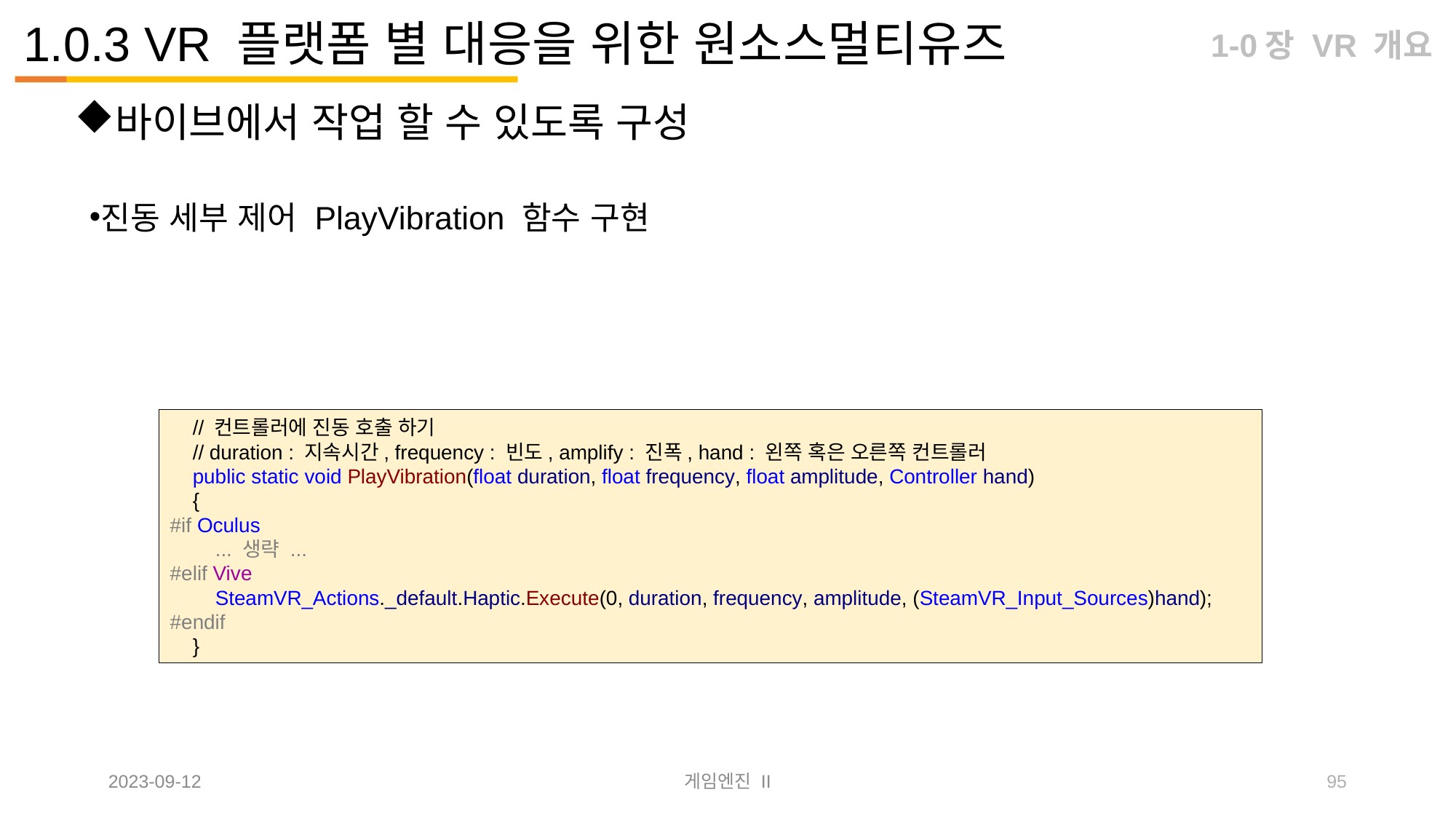

# 1.0.3 VR 플랫폼 별 대응을 위한 원소스멀티유즈
1-0장 VR 개요

바이브에서 작업 할 수 있도록 구성
진동 세부 제어 PlayVibration 함수 구현
    // 컨트롤러에 진동 호출 하기
    // duration : 지속시간, frequency : 빈도, amplify : 진폭, hand : 왼쪽 혹은 오른쪽 컨트롤러
    public static void PlayVibration(float duration, float frequency, float amplitude, Controller hand)
    {
#if Oculus
        ... 생략 ...
#elif Vive
        SteamVR_Actions._default.Haptic.Execute(0, duration, frequency, amplitude, (SteamVR_Input_Sources)hand);
#endif
    }
2023-09-12
게임엔진 II
95